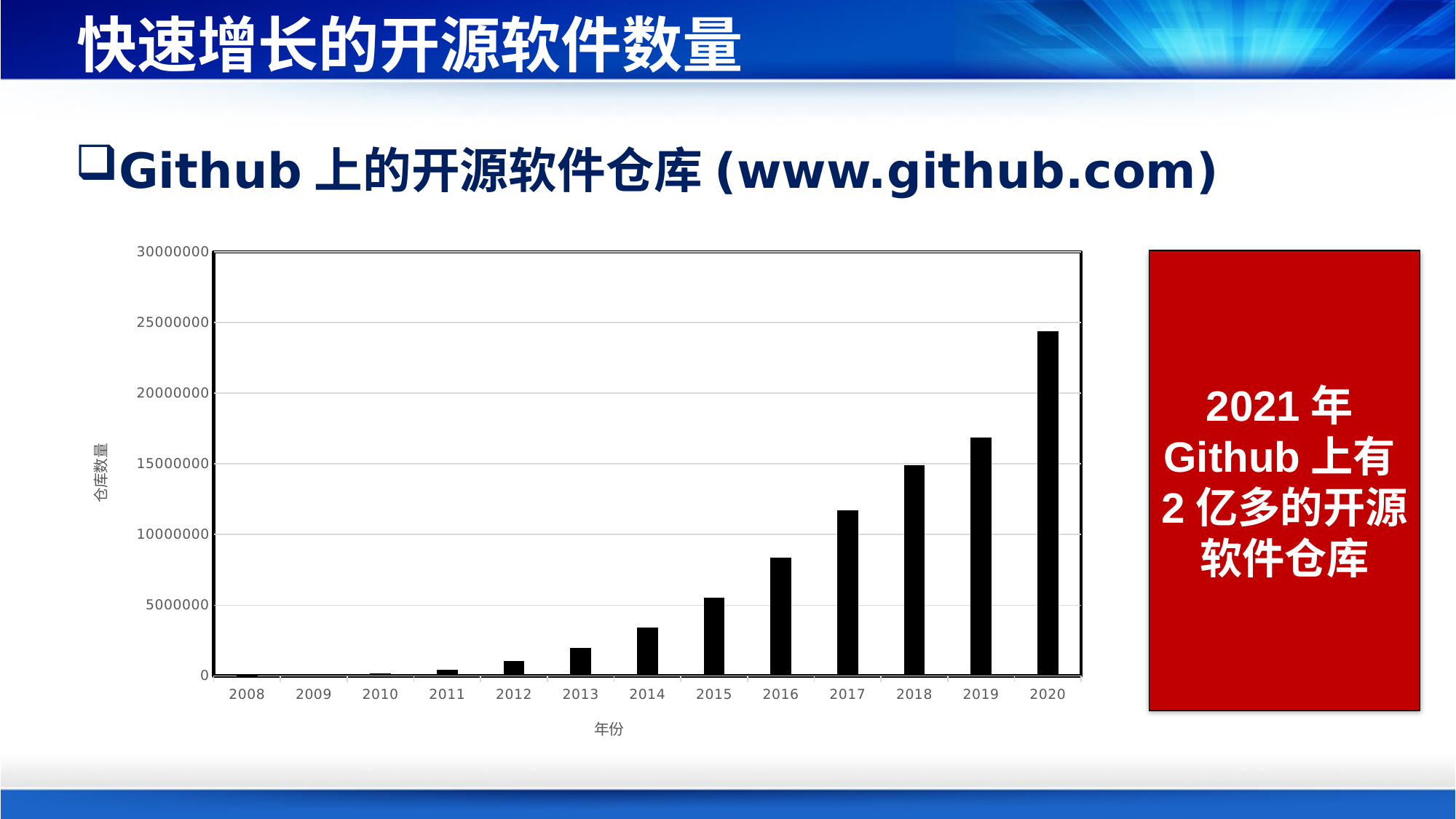

# 快速增长的开源软件数量
Github上的开源软件仓库(www.github.com)

### Chart

| Category |  |
|---|---|
| 2008 | 21239.0 |
| 2009 | 81393.0 |
| 2010 | 189627.0 |
| 2011 | 451882.0 |
| 2012 | 1030781.0 |
| 2013 | 1981981.0 |
| 2014 | 3402164.0 |
| 2015 | 5528727.0 |
| 2016 | 8344206.0 |
| 2017 | 11719257.0 |
| 2018 | 14893618.0 |
| 2019 | 16875545.0 |
| 2020 | 24381382.0 |
2021年Github上有2亿多的开源软件仓库